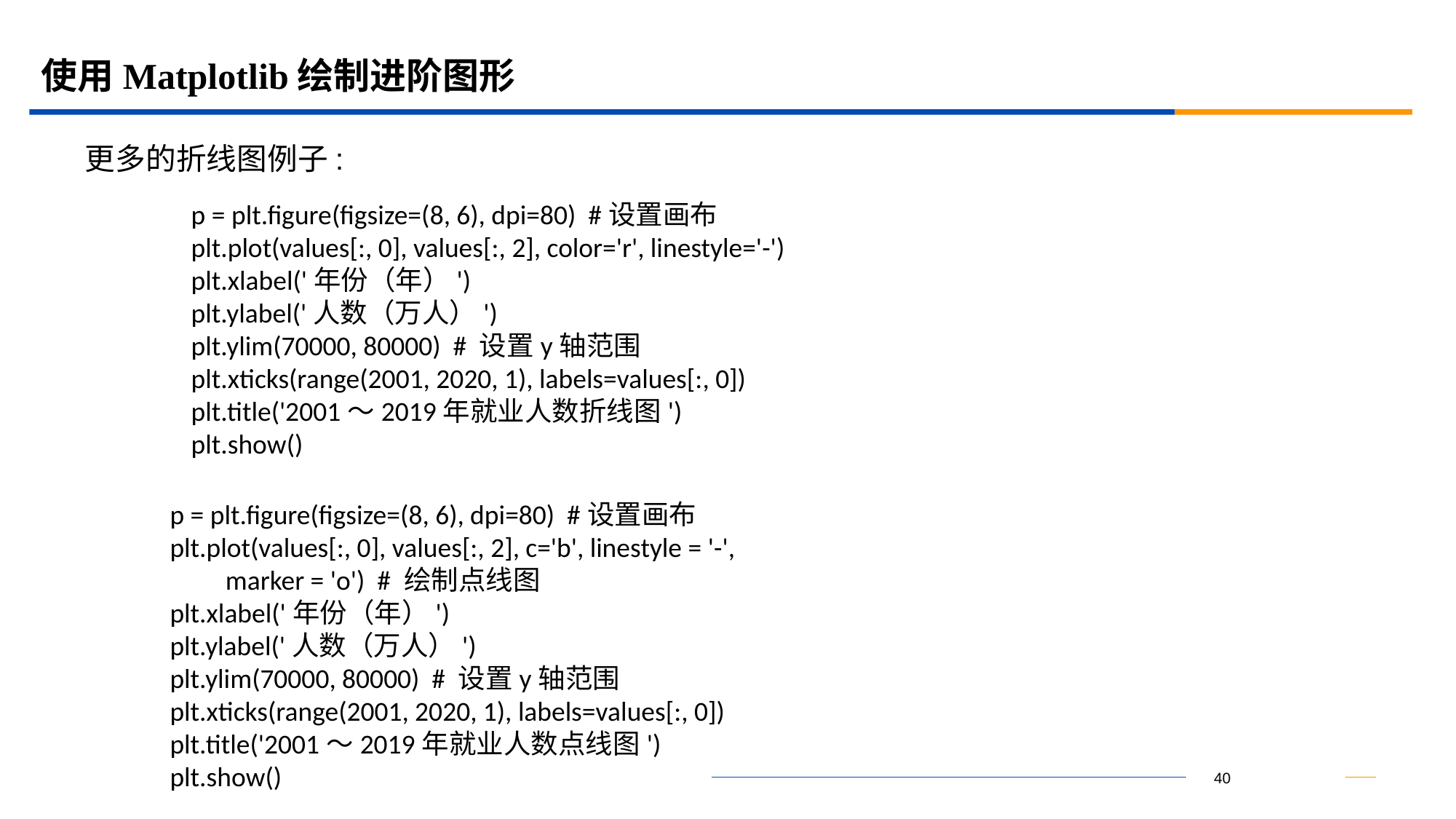

# 使用Matplotlib绘制进阶图形
更多的折线图例子:
p = plt.figure(figsize=(8, 6), dpi=80)  #设置画布
plt.plot(values[:, 0], values[:, 2], color='r', linestyle='-')
plt.xlabel('年份（年）')
plt.ylabel('人数（万人）')
plt.ylim(70000, 80000)  # 设置y轴范围
plt.xticks(range(2001, 2020, 1), labels=values[:, 0])
plt.title('2001～2019年就业人数折线图')
plt.show()
p = plt.figure(figsize=(8, 6), dpi=80)  #设置画布
plt.plot(values[:, 0], values[:, 2], c='b', linestyle = '-',
         marker = 'o')  # 绘制点线图
plt.xlabel('年份（年）')
plt.ylabel('人数（万人）')
plt.ylim(70000, 80000)  # 设置y轴范围
plt.xticks(range(2001, 2020, 1), labels=values[:, 0])
plt.title('2001～2019年就业人数点线图')
plt.show()